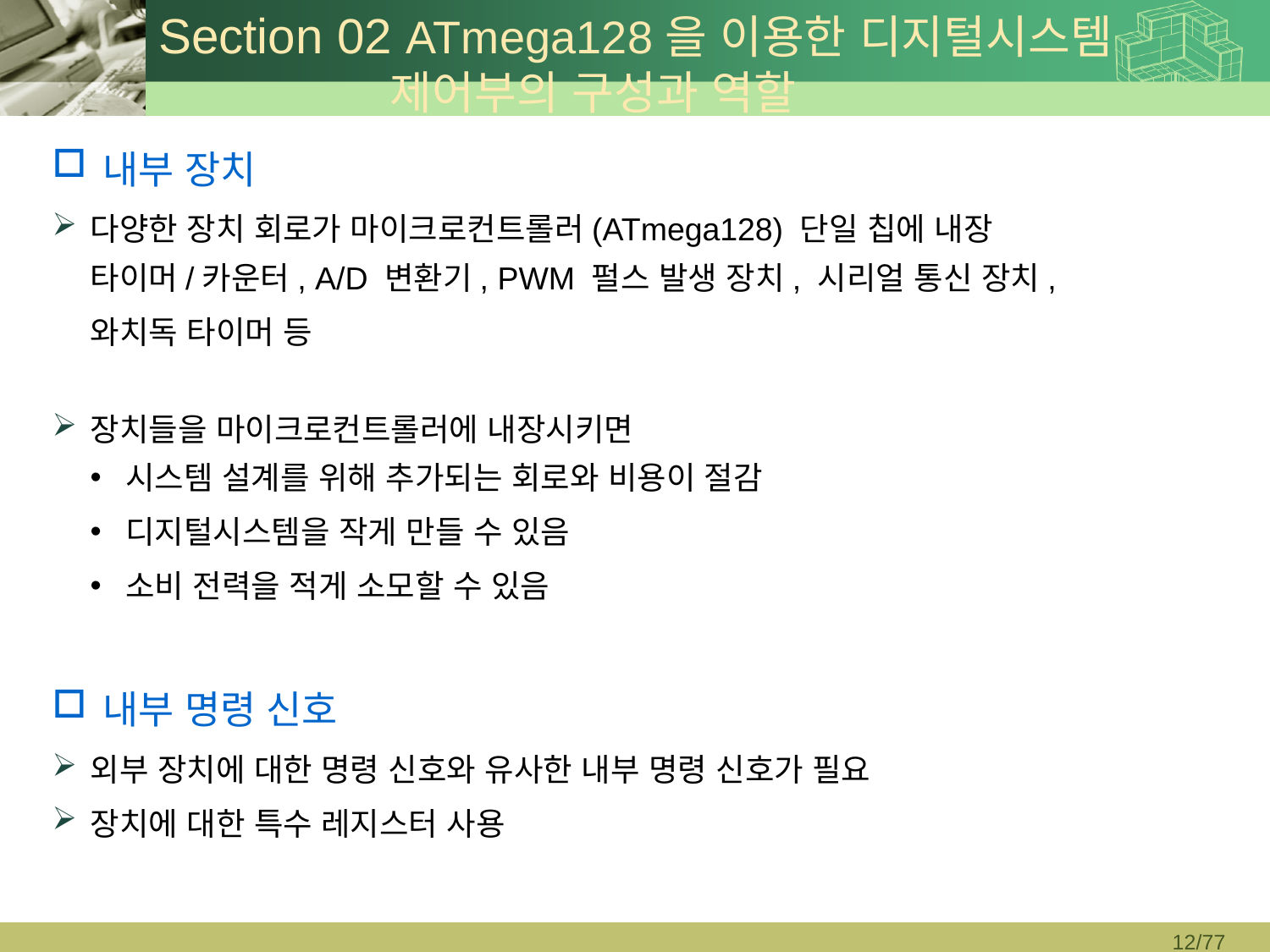

# Section 02 ATmega128을 이용한 디지털시스템 제어부의 구성과 역할
내부 장치
다양한 장치 회로가 마이크로컨트롤러(ATmega128) 단일 칩에 내장
타이머/카운터, A/D 변환기, PWM 펄스 발생 장치, 시리얼 통신 장치,
와치독 타이머 등
장치들을 마이크로컨트롤러에 내장시키면
시스템 설계를 위해 추가되는 회로와 비용이 절감
디지털시스템을 작게 만들 수 있음
소비 전력을 적게 소모할 수 있음

내부 명령 신호
외부 장치에 대한 명령 신호와 유사한 내부 명령 신호가 필요
장치에 대한 특수 레지스터 사용